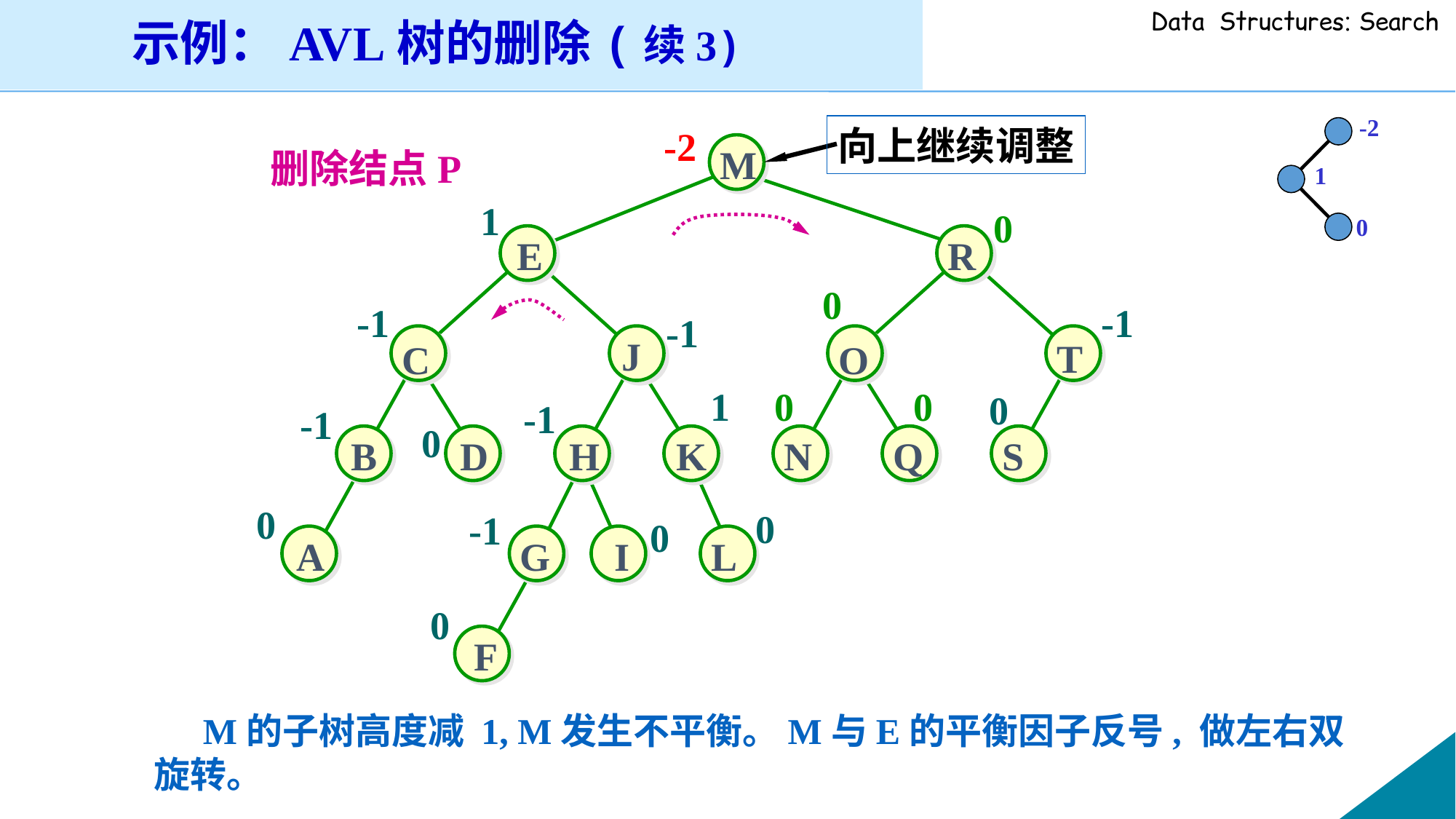

示例：AVL树的删除(续3)
-2

1

0

向上继续调整
-2

M
删除结点P

1
0

E
R

0
-1
-1

-1

J
T
C
O

1
0
0
0
-1
-1
0

B
D
H
K
N
Q
S

0
0
-1
0

A
G
I
L

0

F
     M的子树高度减 1, M发生不平衡。M与E的平衡因子反号, 做左右双旋转。